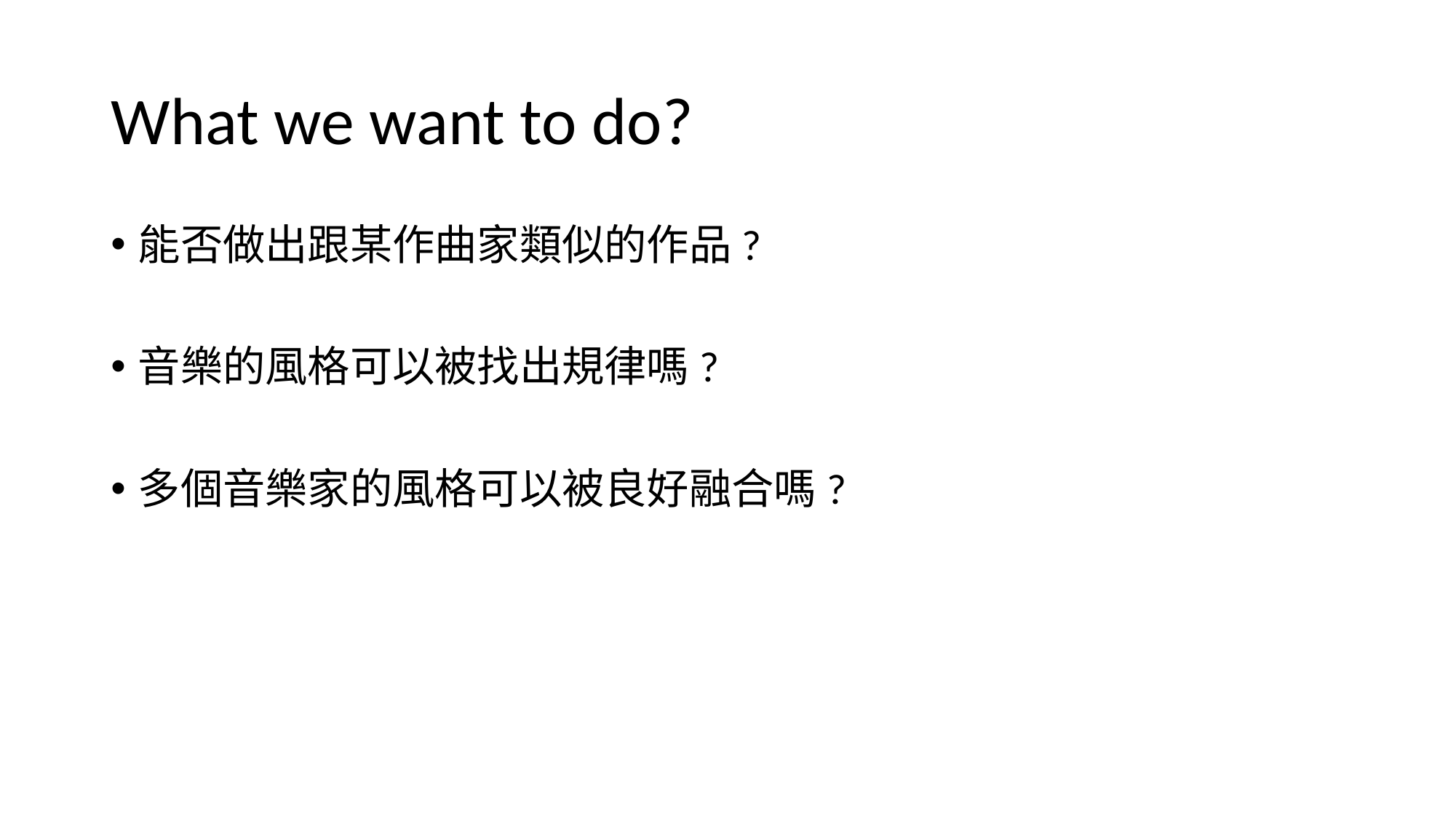

# What we want to do?
能否做出跟某作曲家類似的作品?

音樂的風格可以被找出規律嗎?

多個音樂家的風格可以被良好融合嗎?